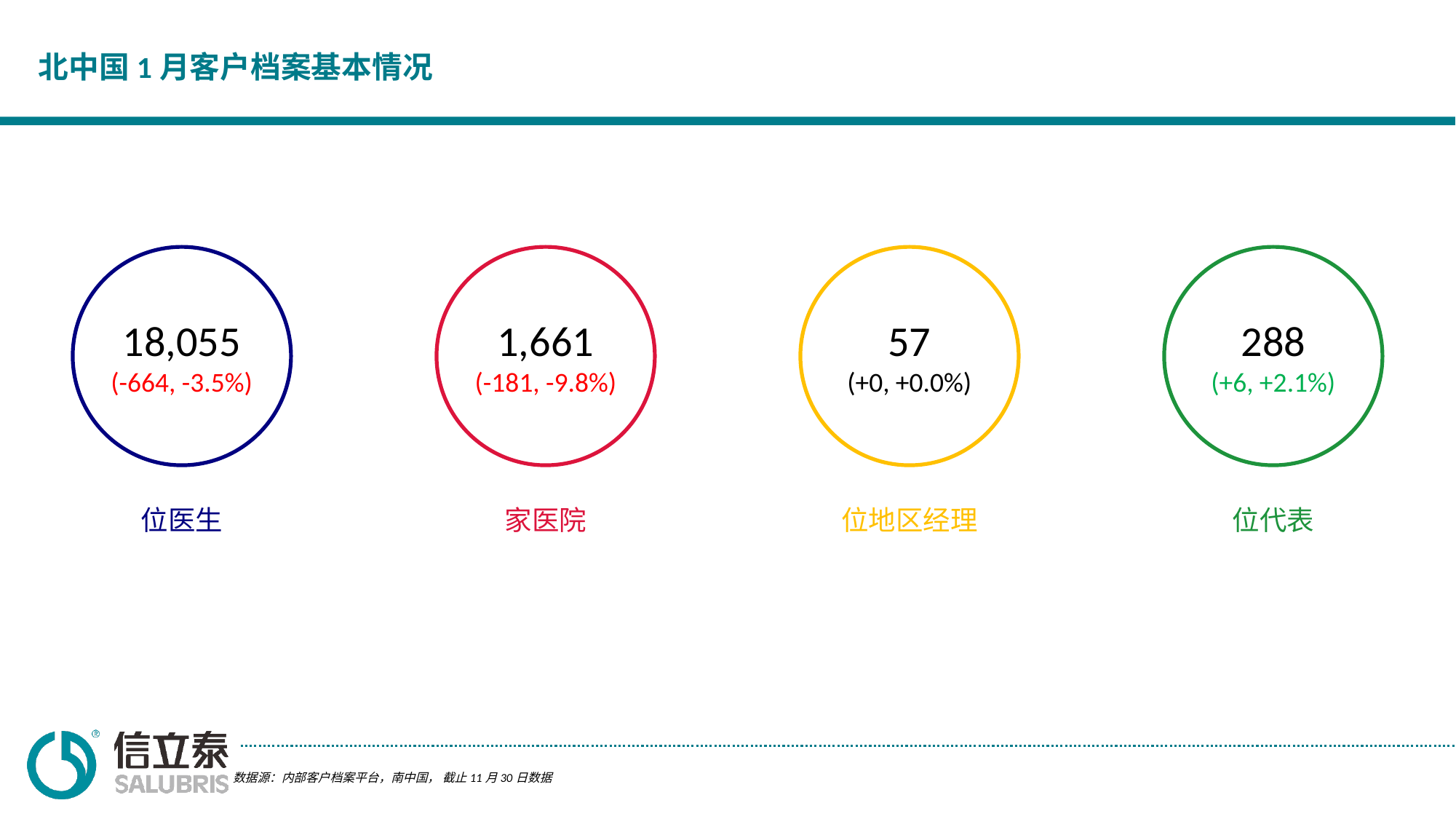

# 北中国1月客户档案基本情况
18,055
(-664, -3.5%)
1,661
(-181, -9.8%)
57
(+0, +0.0%)
288
(+6, +2.1%)

位医生

家医院

位地区经理

位代表